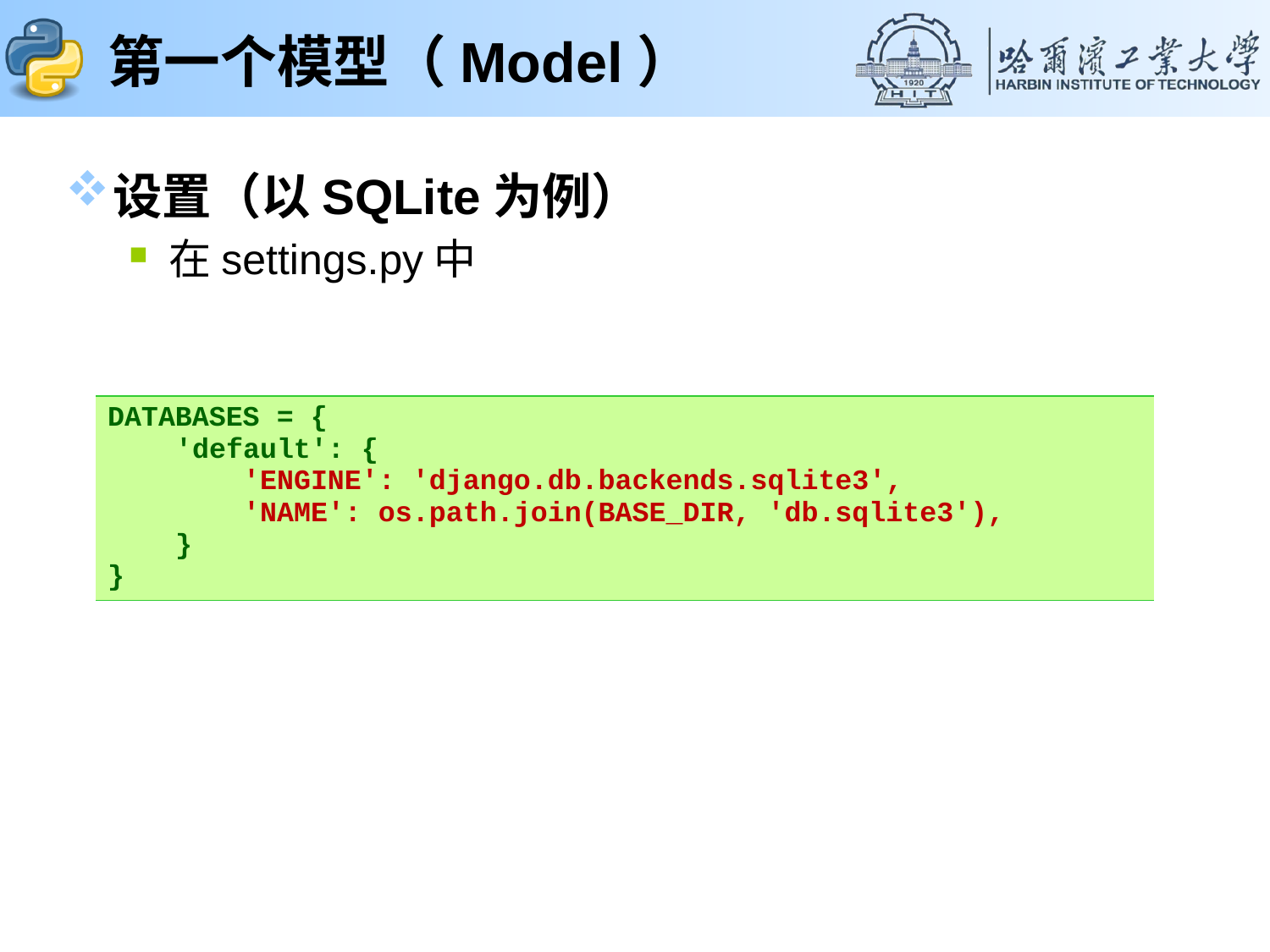

# 第一个模型（Model）
设置（以SQLite为例）
在settings.py中
| DATABASES = { 'default': { 'ENGINE': 'django.db.backends.sqlite3', 'NAME': os.path.join(BASE\_DIR, 'db.sqlite3'), } } |
| --- |